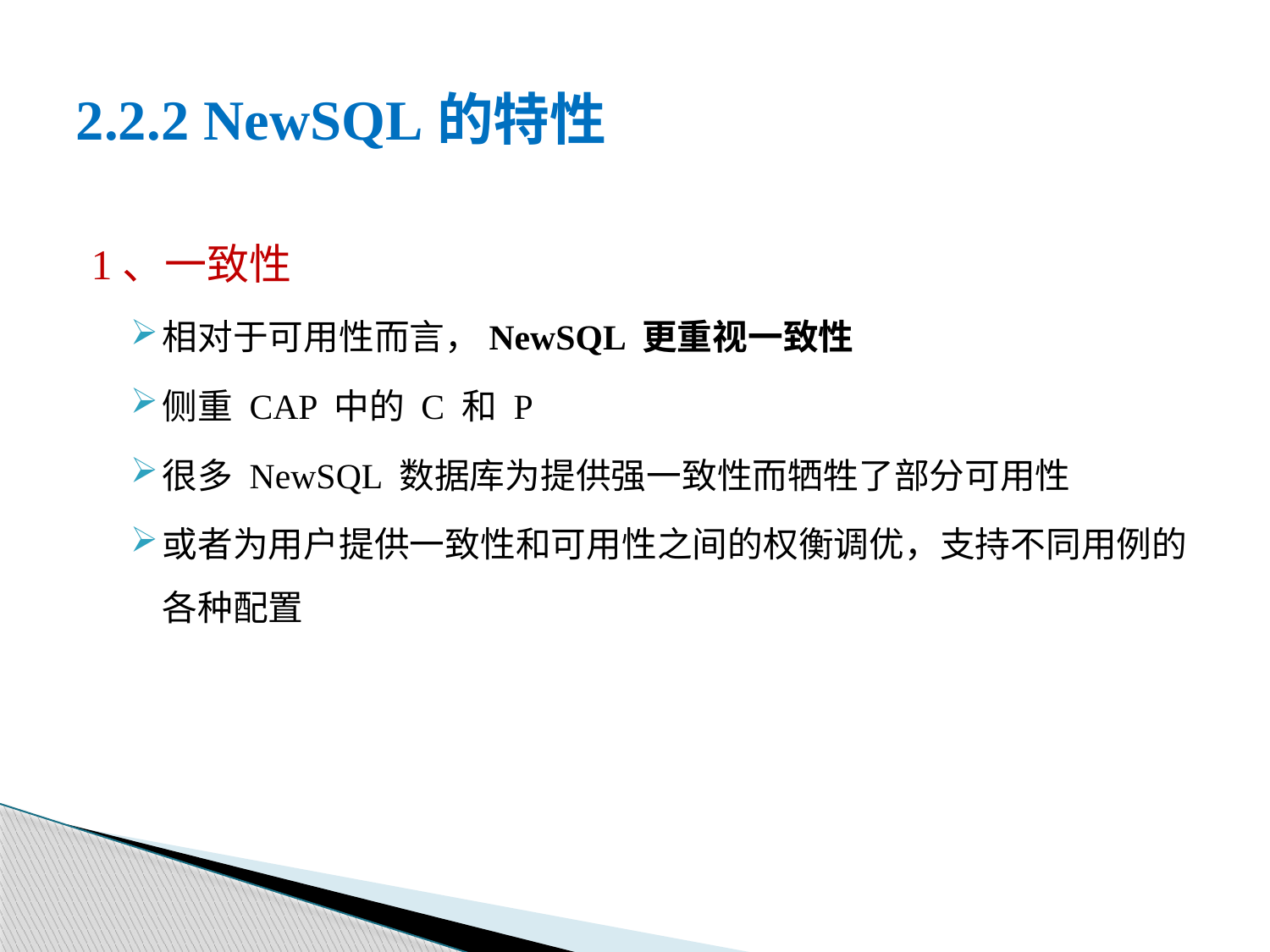

# 2.2.2 NewSQL的特性
1、一致性
相对于可用性而言，NewSQL 更重视一致性
侧重 CAP 中的 C 和 P
很多 NewSQL 数据库为提供强一致性而牺牲了部分可用性
或者为用户提供一致性和可用性之间的权衡调优，支持不同用例的各种配置